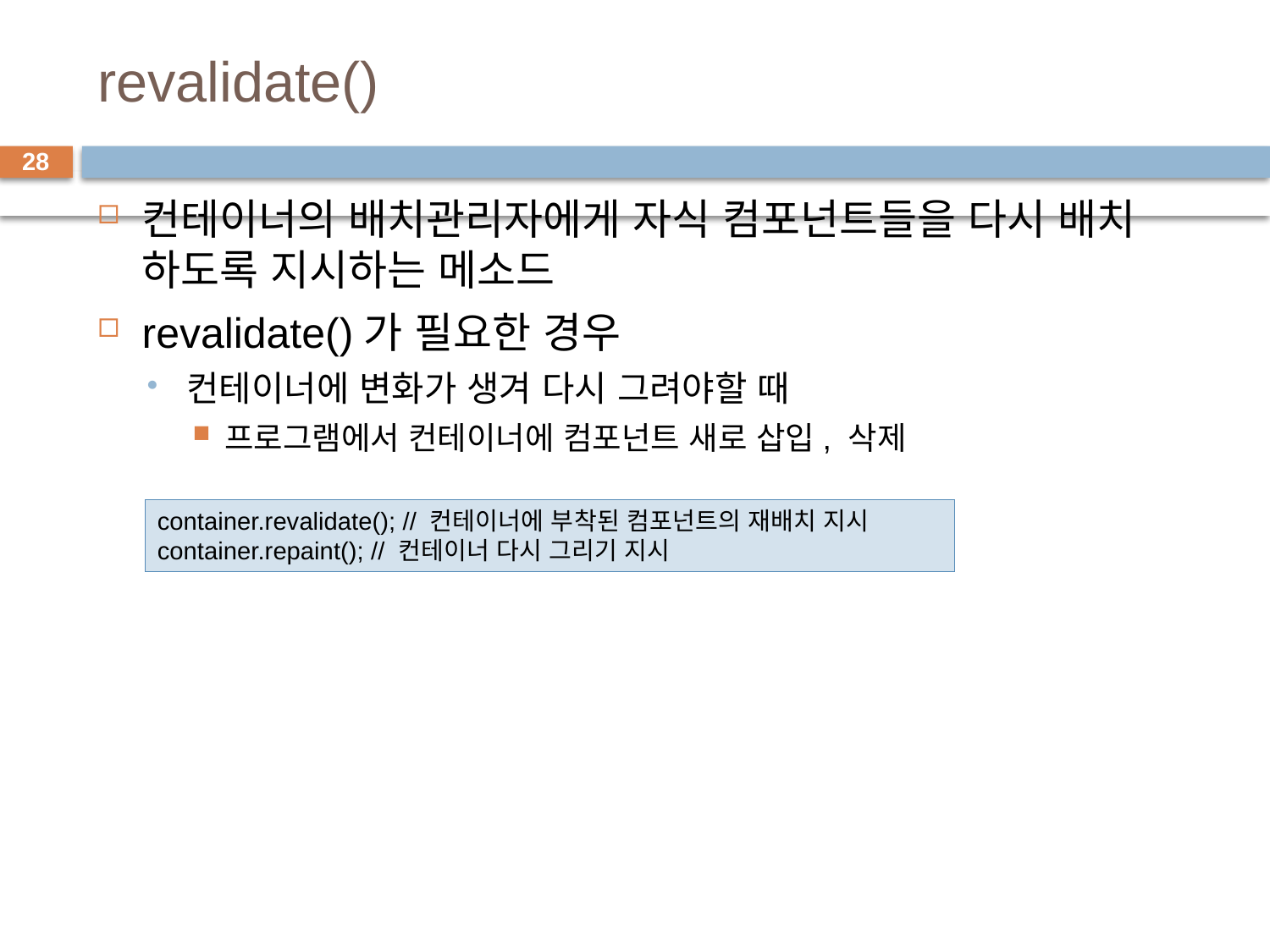

# revalidate()
28
컨테이너의 배치관리자에게 자식 컴포넌트들을 다시 배치 하도록 지시하는 메소드
revalidate()가 필요한 경우
컨테이너에 변화가 생겨 다시 그려야할 때
프로그램에서 컨테이너에 컴포넌트 새로 삽입, 삭제
container.revalidate(); // 컨테이너에 부착된 컴포넌트의 재배치 지시
container.repaint(); // 컨테이너 다시 그리기 지시